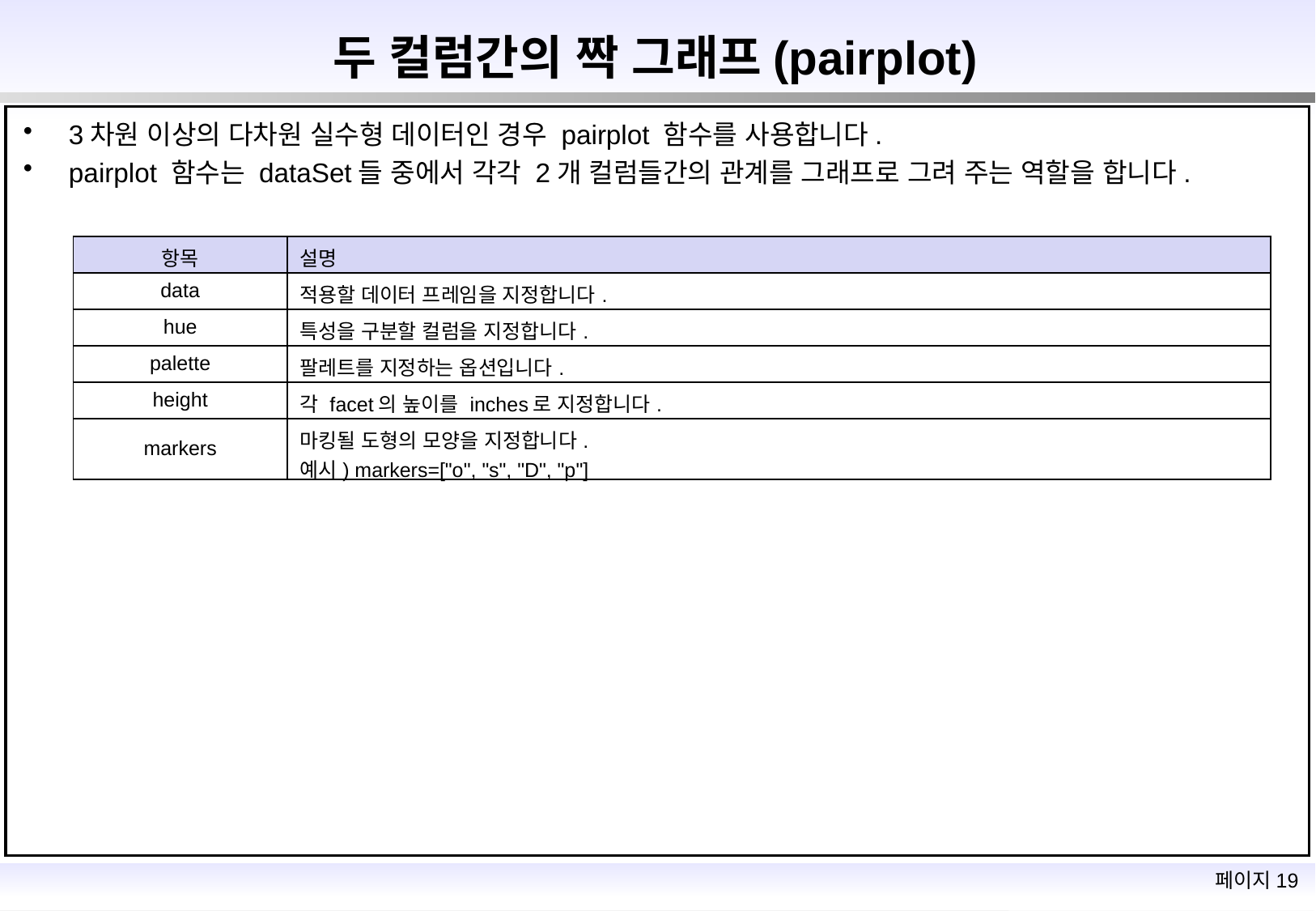

# 두 컬럼간의 짝 그래프(pairplot)
3차원 이상의 다차원 실수형 데이터인 경우 pairplot 함수를 사용합니다.
pairplot 함수는 dataSet들 중에서 각각 2개 컬럼들간의 관계를 그래프로 그려 주는 역할을 합니다.
| 항목 | 설명 |
| --- | --- |
| data | 적용할 데이터 프레임을 지정합니다. |
| hue | 특성을 구분할 컬럼을 지정합니다. |
| palette | 팔레트를 지정하는 옵션입니다. |
| height | 각 facet의 높이를 inches로 지정합니다. |
| markers | 마킹될 도형의 모양을 지정합니다. 예시) markers=["o", "s", "D", "p"] |